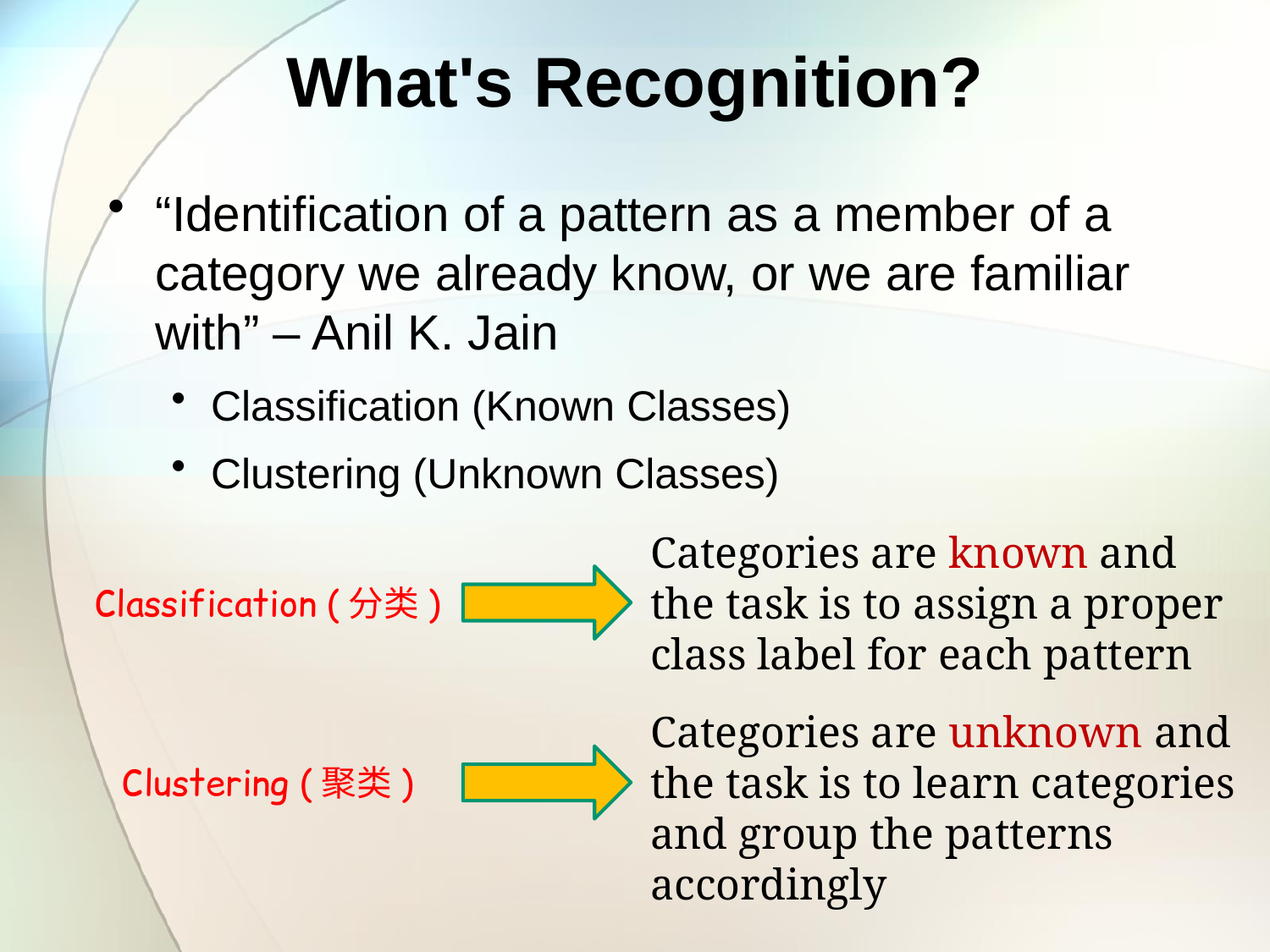

# What's Recognition?
“Identification of a pattern as a member of a category we already know, or we are familiar with” – Anil K. Jain
Classification (Known Classes)
Clustering (Unknown Classes)

Categories are known and the task is to assign a proper class label for each pattern

Classification (分类)
Categories are unknown and the task is to learn categories and group the patterns accordingly

Clustering (聚类)